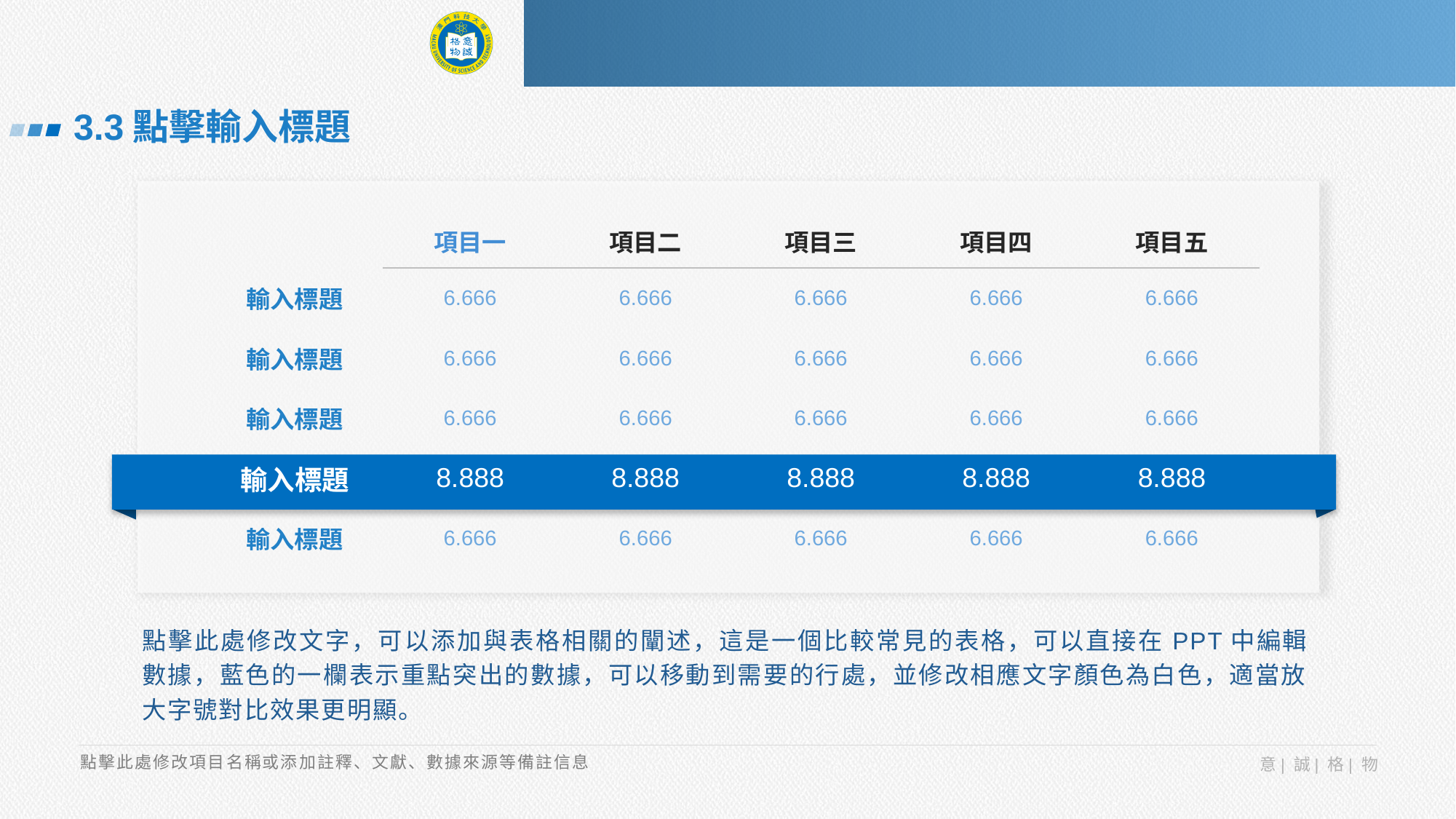

3.3點擊輸入標題

|  | 項目一 | 項目二 | 項目三 | 項目四 | 項目五 |
| --- | --- | --- | --- | --- | --- |
| 輸入標題 | 6.666 | 6.666 | 6.666 | 6.666 | 6.666 |
| 輸入標題 | 6.666 | 6.666 | 6.666 | 6.666 | 6.666 |
| 輸入標題 | 6.666 | 6.666 | 6.666 | 6.666 | 6.666 |
| 輸入標題 | 8.888 | 8.888 | 8.888 | 8.888 | 8.888 |
| 輸入標題 | 6.666 | 6.666 | 6.666 | 6.666 | 6.666 |

點擊此處修改文字，可以添加與表格相關的闡述，這是一個比較常見的表格，可以直接在PPT中編輯數據，藍色的一欄表示重點突出的數據，可以移動到需要的行處，並修改相應文字顏色為白色，適當放大字號對比效果更明顯。
點擊此處修改項目名稱或添加註釋、文獻、數據來源等備註信息